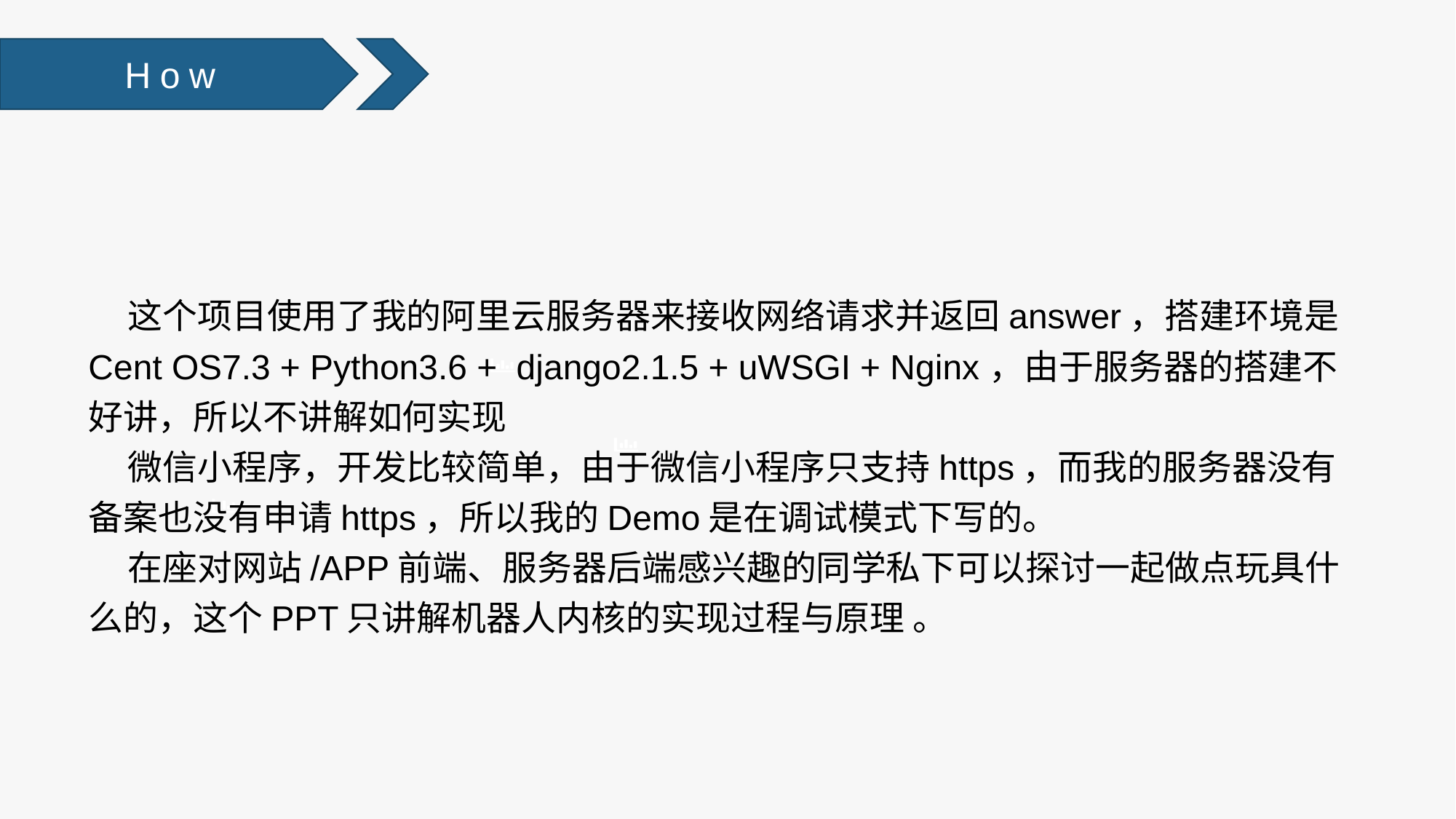

How

    这个项目使用了我的阿里云服务器来接收网络请求并返回answer，搭建环境是Cent OS7.3 + Python3.6 +  django2.1.5 + uWSGI + Nginx，由于服务器的搭建不好讲，所以不讲解如何实现
    微信小程序，开发比较简单，由于微信小程序只支持https，而我的服务器没有备案也没有申请https，所以我的Demo是在调试模式下写的。
    在座对网站/APP前端、服务器后端感兴趣的同学私下可以探讨一起做点玩具什么的，这个PPT只讲解机器人内核的实现过程与原理 。